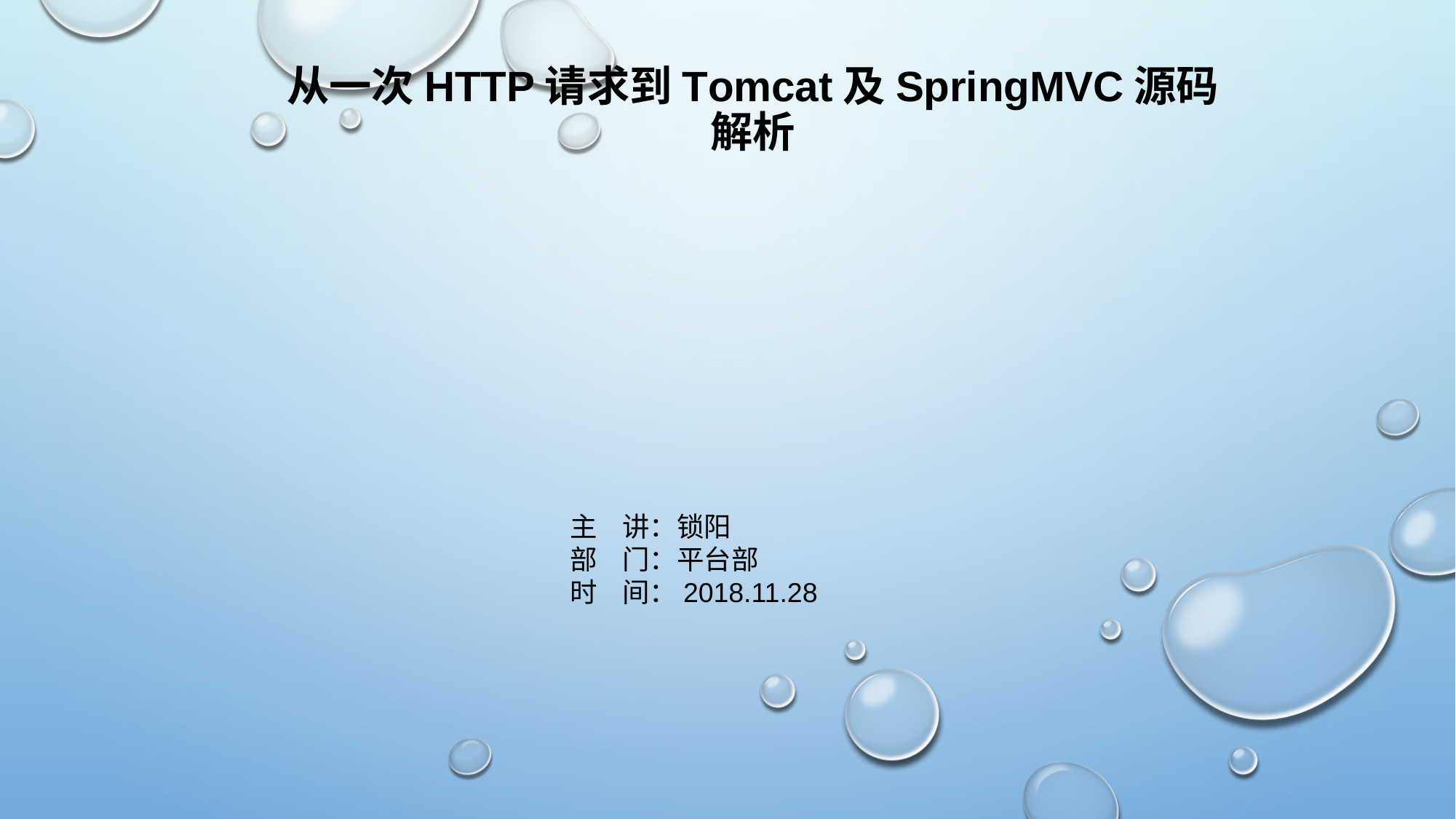

# 从一次HTTP请求到Tomcat及SpringMVC源码解析
主    讲：锁阳
部    门：平台部
时    间：2018.11.28